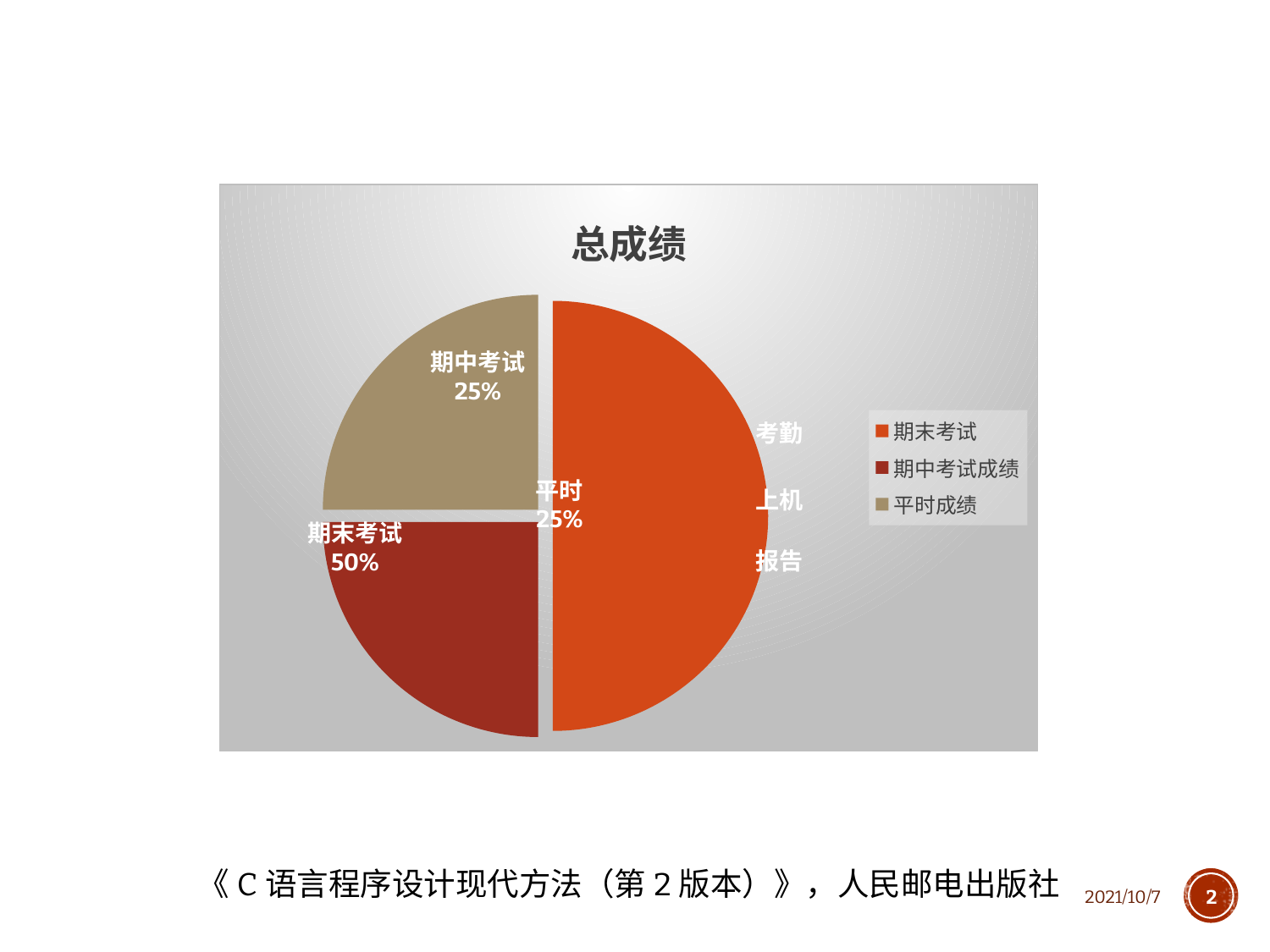

[unsupported chart]

期中考试
25%
考勤
平时
25%
上机
期末考试
50%
报告
《C语言程序设计现代方法（第2版本）》，人民邮电出版社
2021/10/7
2